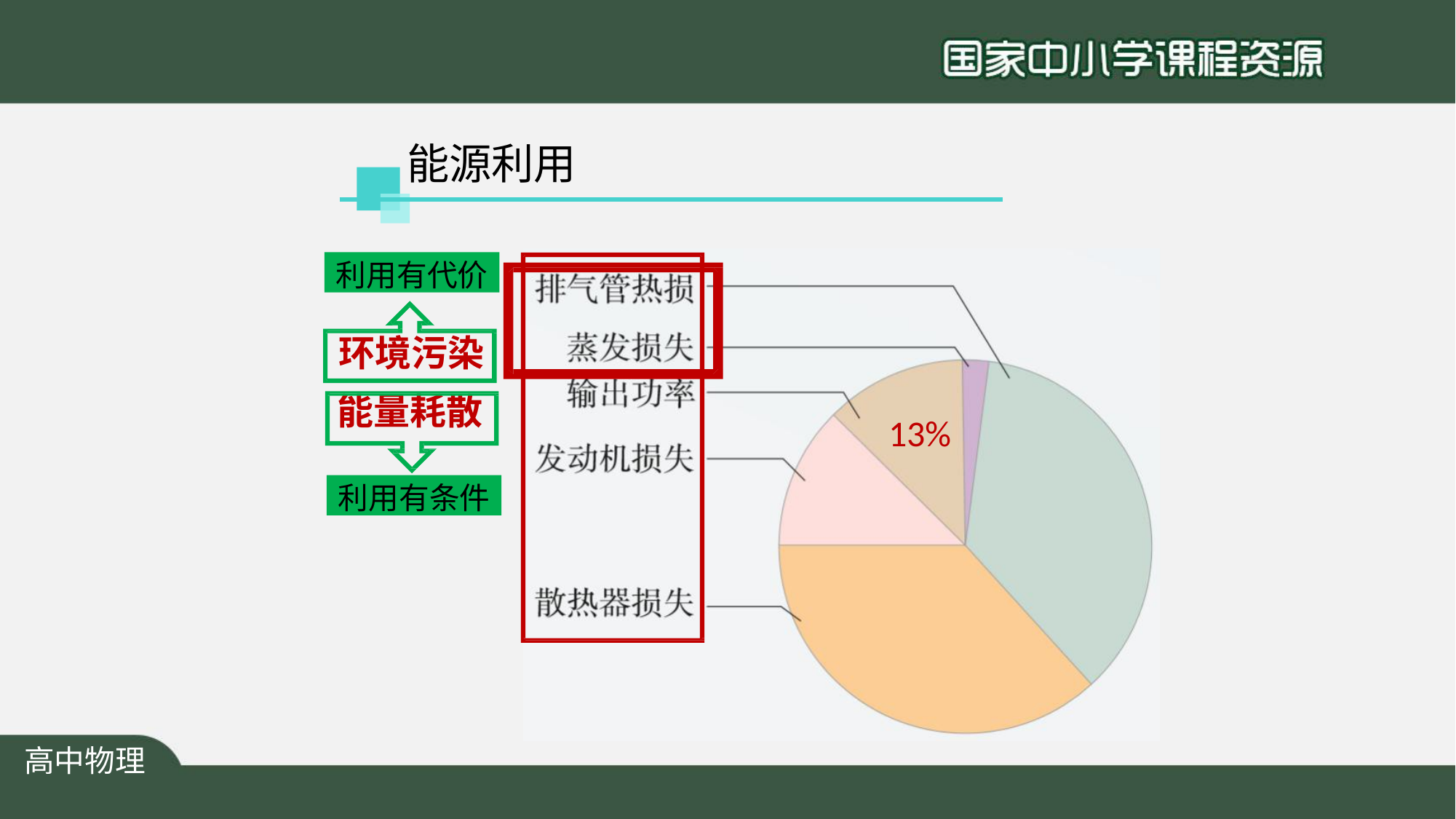

# 能源利用

利用有代价

环境污染 能量耗散

13%
利用有条件
高中物理